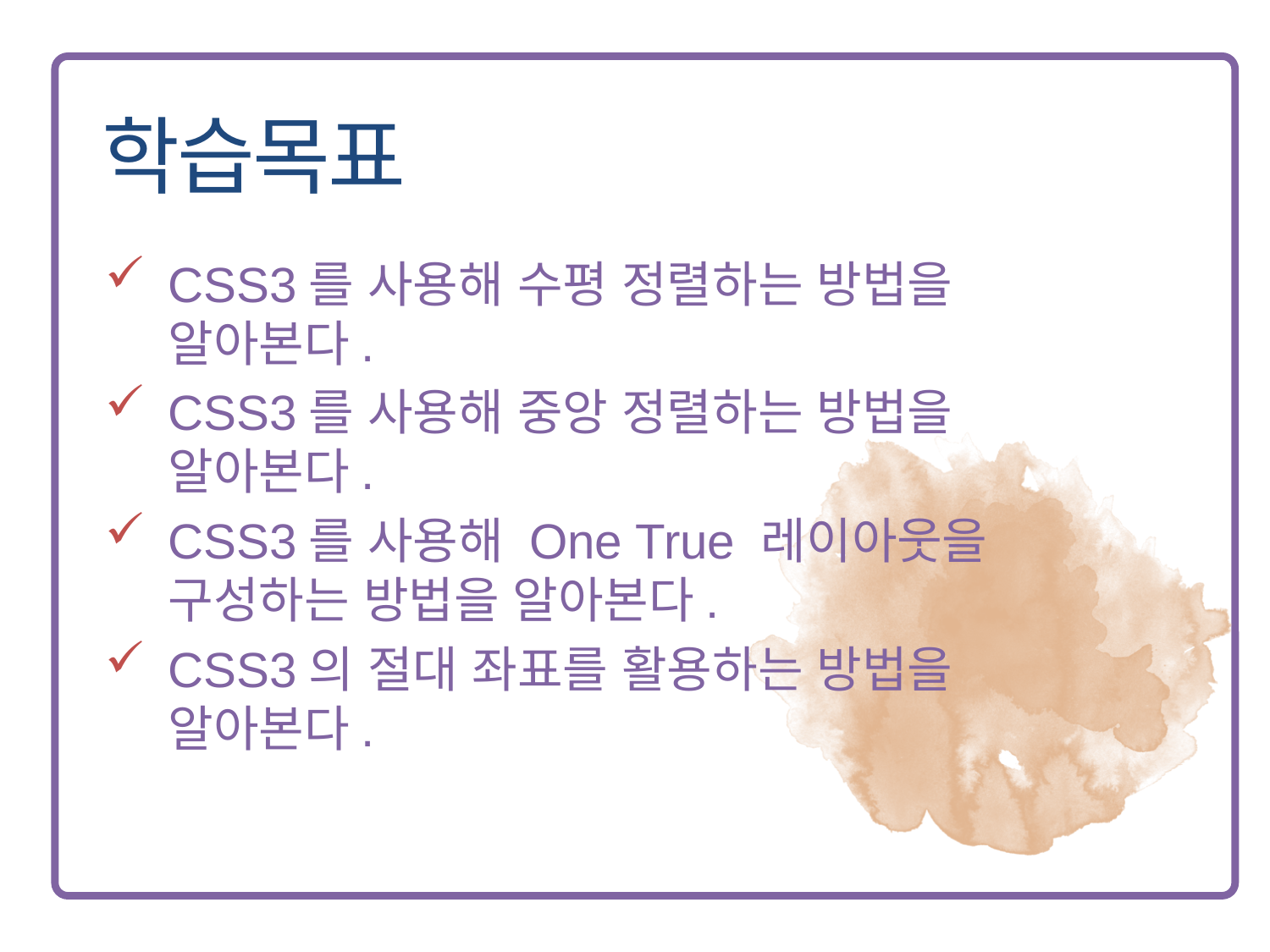

CSS3를 사용해 수평 정렬하는 방법을 알아본다.
CSS3를 사용해 중앙 정렬하는 방법을 알아본다.
CSS3를 사용해 One True 레이아웃을 구성하는 방법을 알아본다.
CSS3의 절대 좌표를 활용하는 방법을 알아본다.